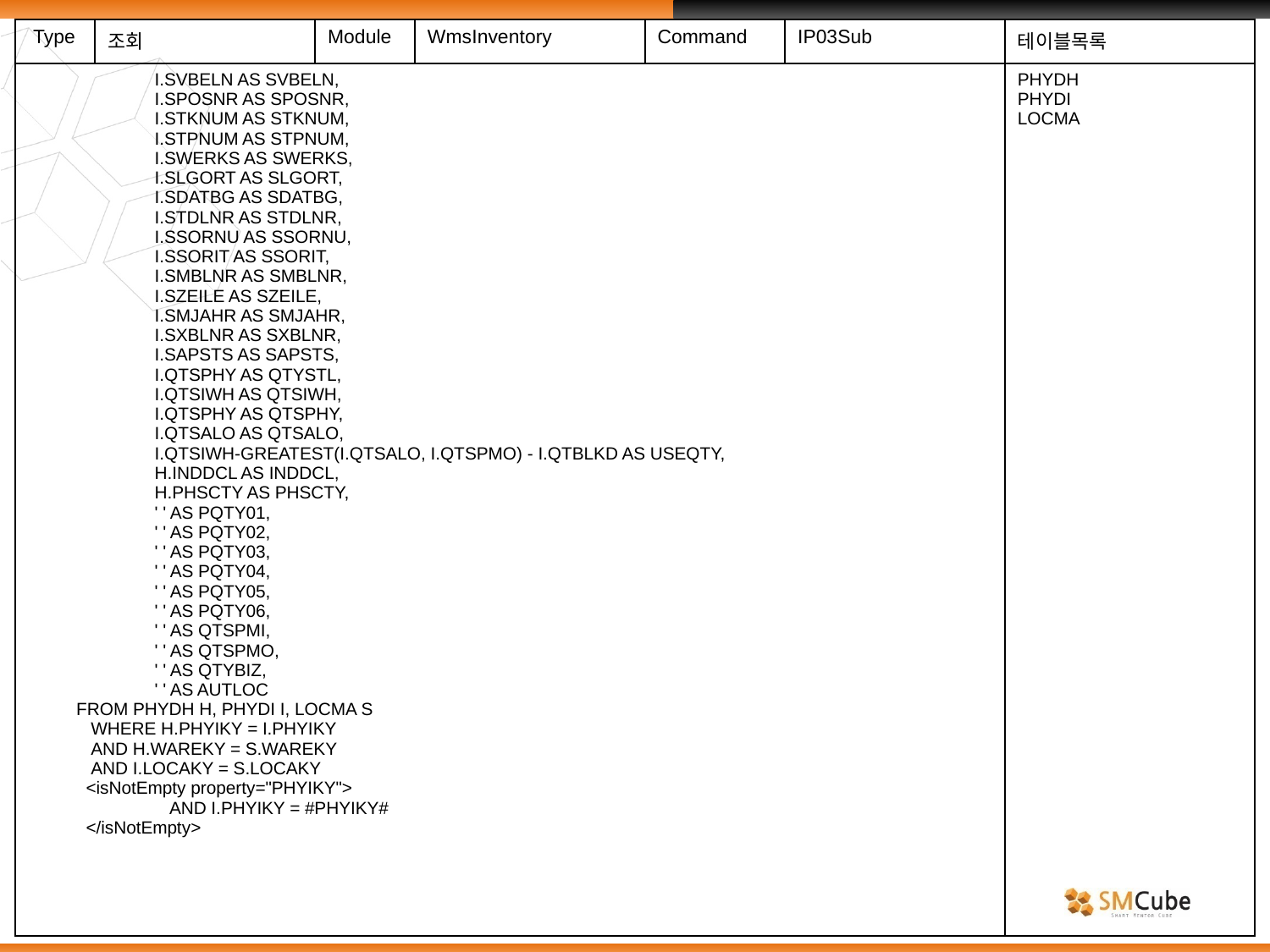

| Type | 조회 | Module | WmsInventory | Command | IP03Sub | 테이블목록 |
| --- | --- | --- | --- | --- | --- | --- |
| I.SVBELN AS SVBELN, I.SPOSNR AS SPOSNR, I.STKNUM AS STKNUM, I.STPNUM AS STPNUM, I.SWERKS AS SWERKS, I.SLGORT AS SLGORT, I.SDATBG AS SDATBG, I.STDLNR AS STDLNR, I.SSORNU AS SSORNU, I.SSORIT AS SSORIT, I.SMBLNR AS SMBLNR, I.SZEILE AS SZEILE, I.SMJAHR AS SMJAHR, I.SXBLNR AS SXBLNR, I.SAPSTS AS SAPSTS, I.QTSPHY AS QTYSTL, I.QTSIWH AS QTSIWH, I.QTSPHY AS QTSPHY, I.QTSALO AS QTSALO, I.QTSIWH-GREATEST(I.QTSALO, I.QTSPMO) - I.QTBLKD AS USEQTY, H.INDDCL AS INDDCL, H.PHSCTY AS PHSCTY, ' ' AS PQTY01, ' ' AS PQTY02, ' ' AS PQTY03, ' ' AS PQTY04, ' ' AS PQTY05, ' ' AS PQTY06, ' ' AS QTSPMI, ' ' AS QTSPMO, ' ' AS QTYBIZ, ' ' AS AUTLOC FROM PHYDH H, PHYDI I, LOCMA S WHERE H.PHYIKY = I.PHYIKY AND H.WAREKY = S.WAREKY AND I.LOCAKY = S.LOCAKY <isNotEmpty property="PHYIKY"> AND I.PHYIKY = #PHYIKY# </isNotEmpty> |  |  |  |  |  | PHYDH PHYDI LOCMA |